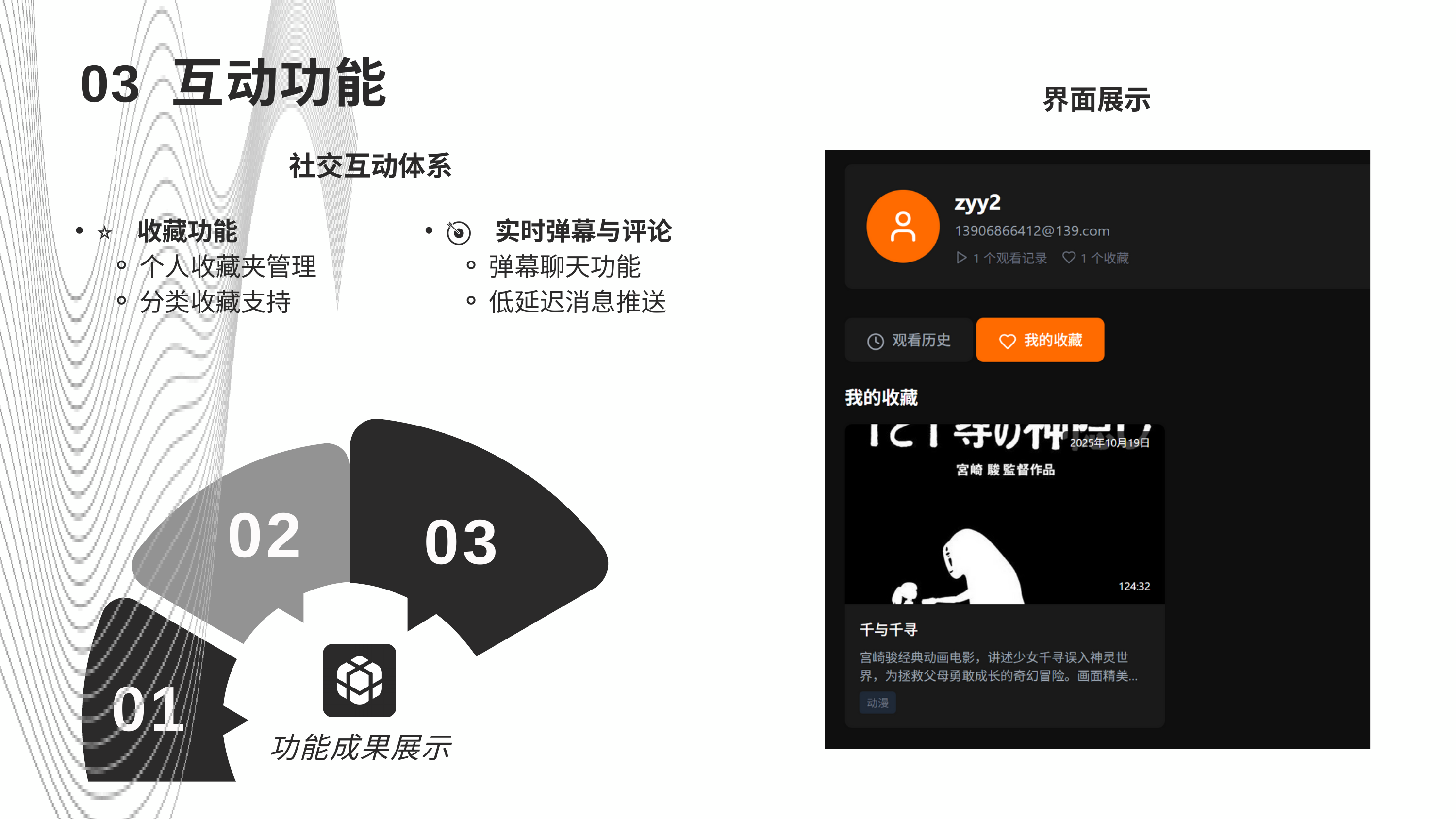

03 互动功能
界面展示

社交互动体系

🎯   实时弹幕与评论
弹幕聊天功能
低延迟消息推送
⭐   收藏功能
个人收藏夹管理
分类收藏支持

02
03

01
功能成果展示